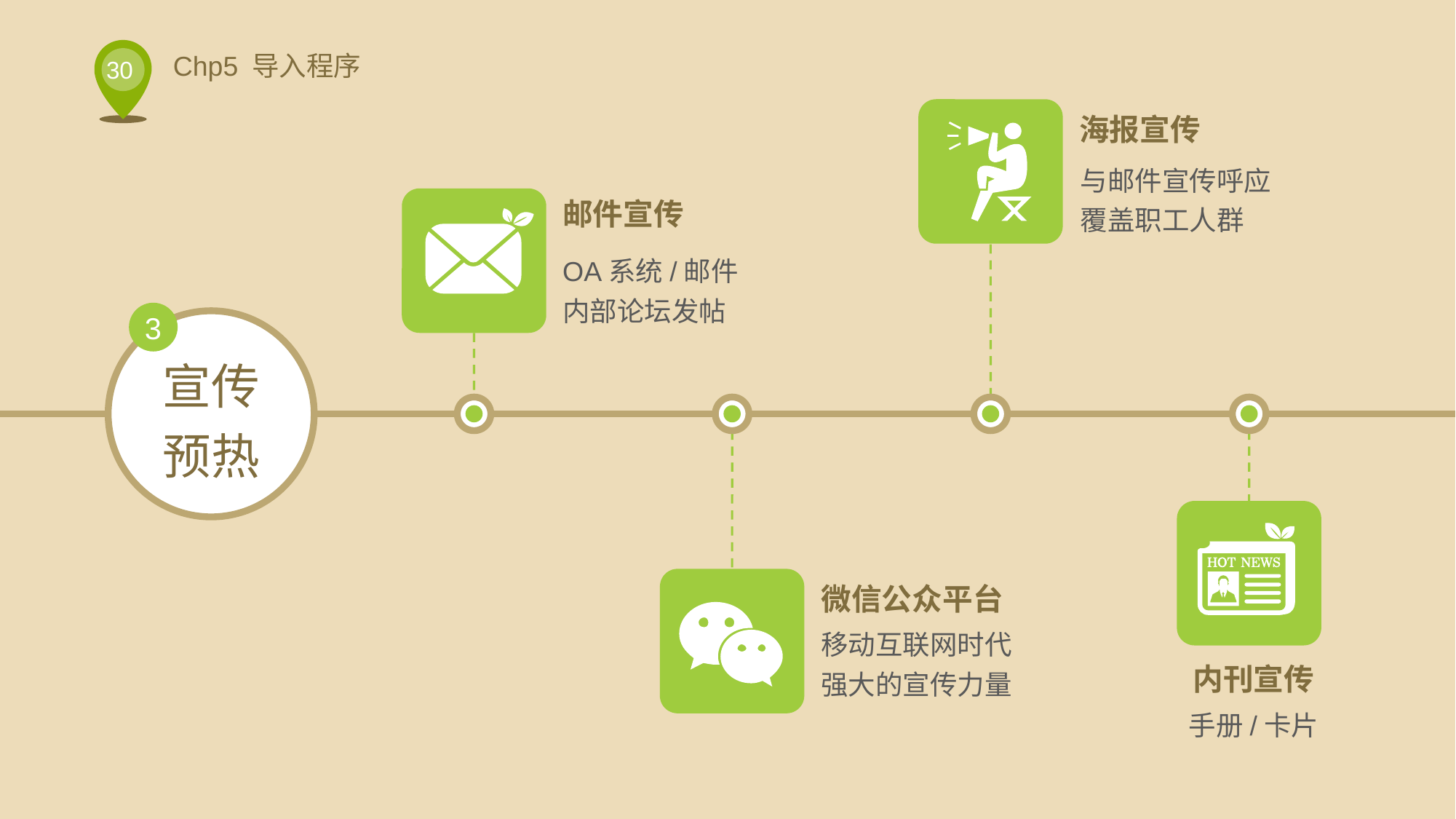

海报宣传

与邮件宣传呼应
覆盖职工人群
邮件宣传

OA系统/邮件
内部论坛发帖
3
宣传
预热

微信公众平台

移动互联网时代强大的宣传力量
内刊宣传
手册/卡片